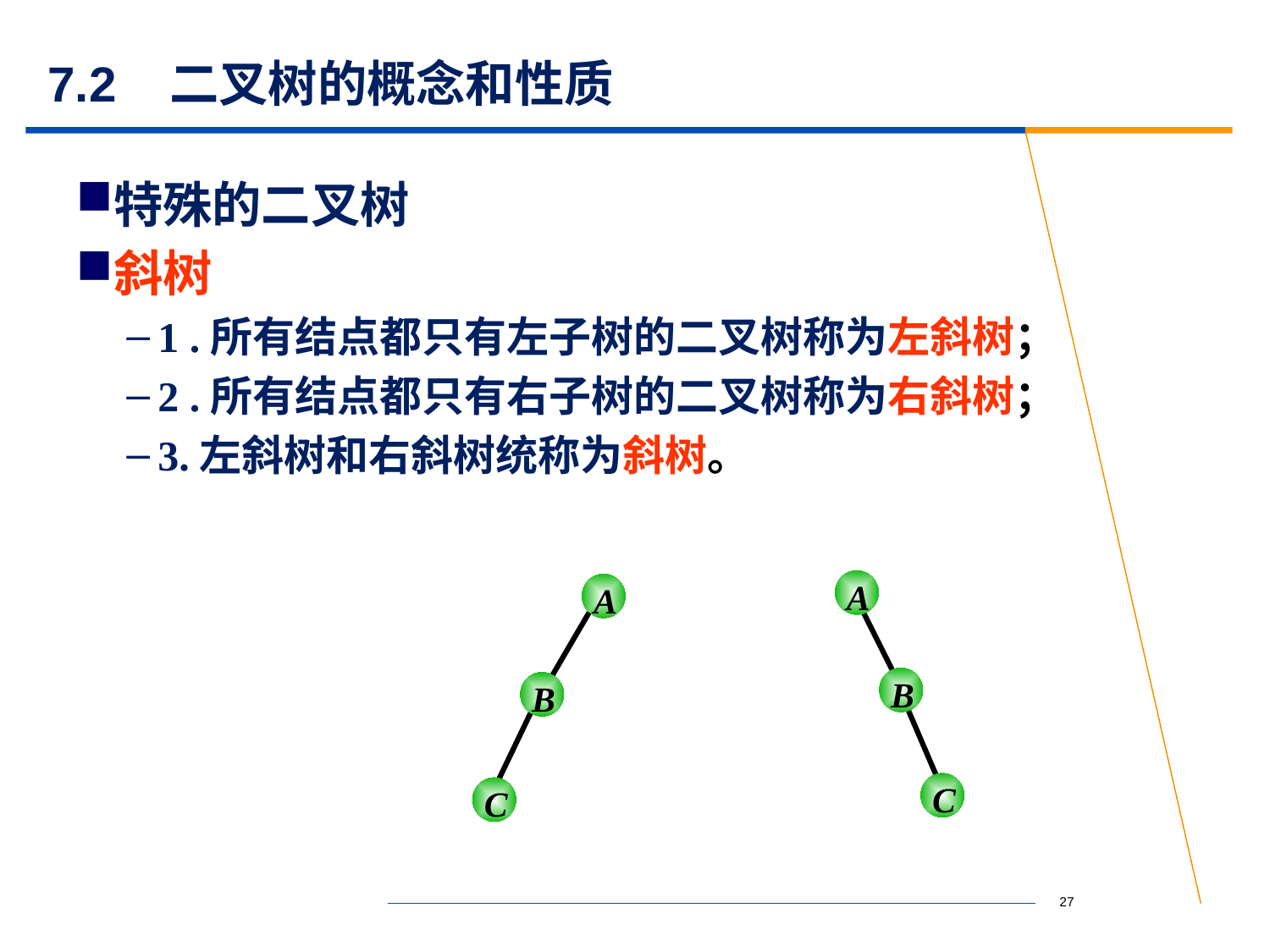

# 7.2   二叉树的概念和性质
特殊的二叉树
斜树
1 .所有结点都只有左子树的二叉树称为左斜树；
2 .所有结点都只有右子树的二叉树称为右斜树；
3.左斜树和右斜树统称为斜树。

A

B

C

A

B

C